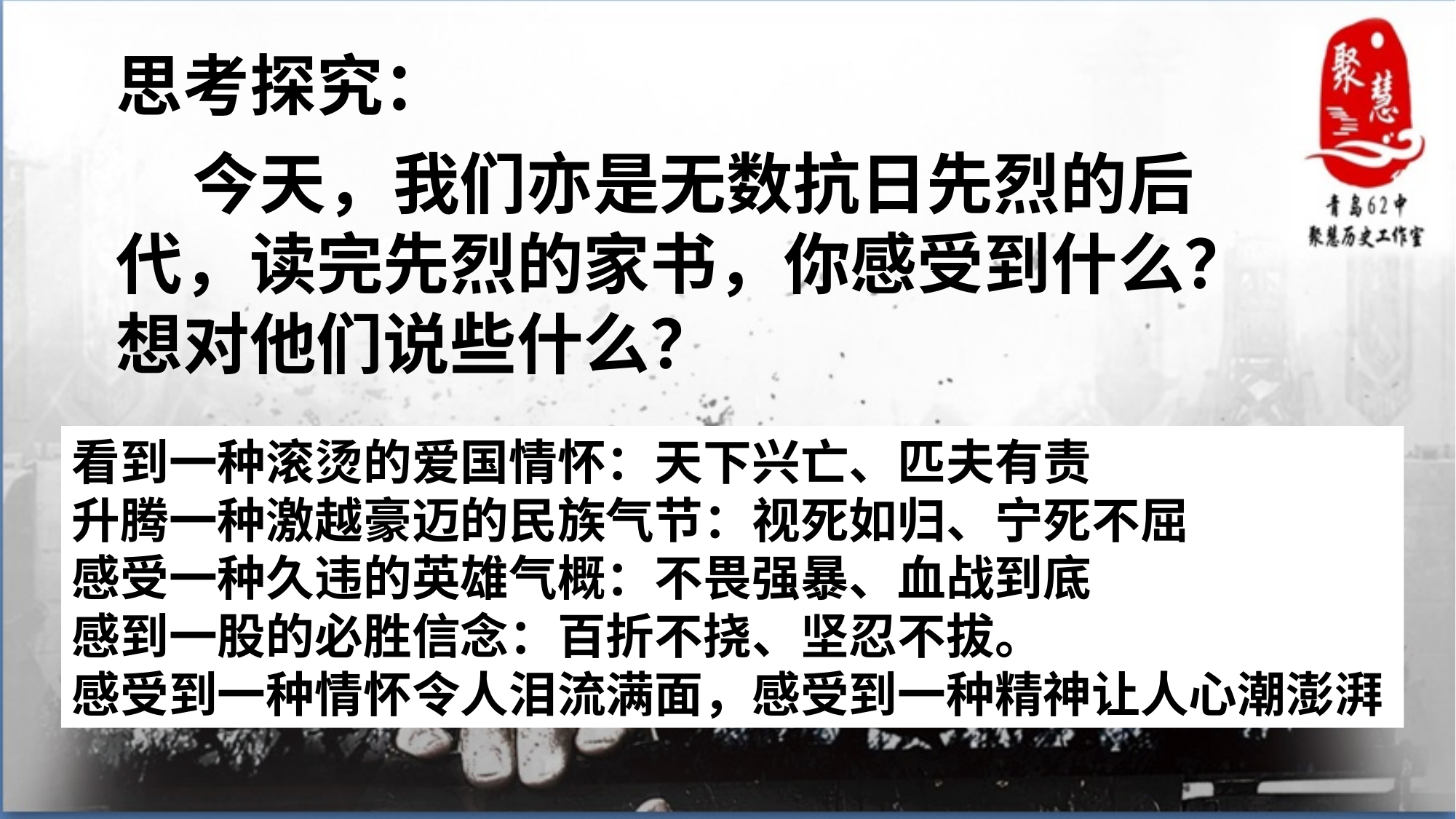

思考探究：
    今天，我们亦是无数抗日先烈的后代，读完先烈的家书，你感受到什么？想对他们说些什么？
02
看到一种滚烫的爱国情怀：天下兴亡、匹夫有责
升腾一种激越豪迈的民族气节：视死如归、宁死不屈
感受一种久违的英雄气概：不畏强暴、血战到底
感到一股的必胜信念：百折不挠、坚忍不拔。
感受到一种情怀令人泪流满面，感受到一种精神让人心潮澎湃